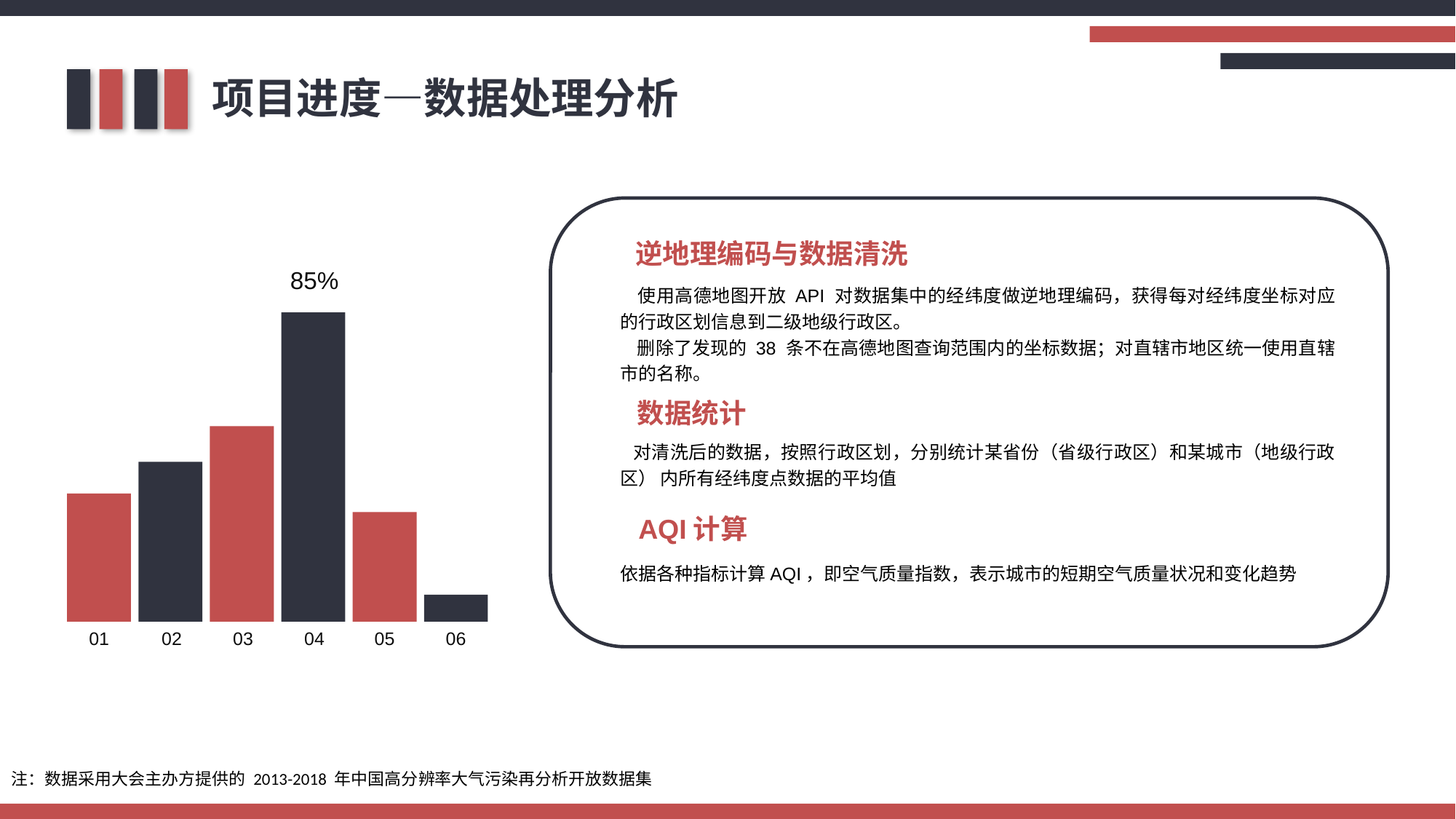

项目进度—数据处理分析

逆地理编码与数据清洗
   使用高德地图开放 API 对数据集中的经纬度做逆地理编码，获得每对经纬度坐标对应的行政区划信息到二级地级行政区。
   删除了发现的 38 条不在高德地图查询范围内的坐标数据；对直辖市地区统一使用直辖市的名称。
85%

01
02
03
04
05
06
数据统计
  对清洗后的数据，按照行政区划，分别统计某省份（省级行政区）和某城市（地级行政区） 内所有经纬度点数据的平均值
AQI计算
依据各种指标计算AQI，即空气质量指数，表示城市的短期空气质量状况和变化趋势
注：数据采用大会主办方提供的 2013-2018 年中国高分辨率大气污染再分析开放数据集